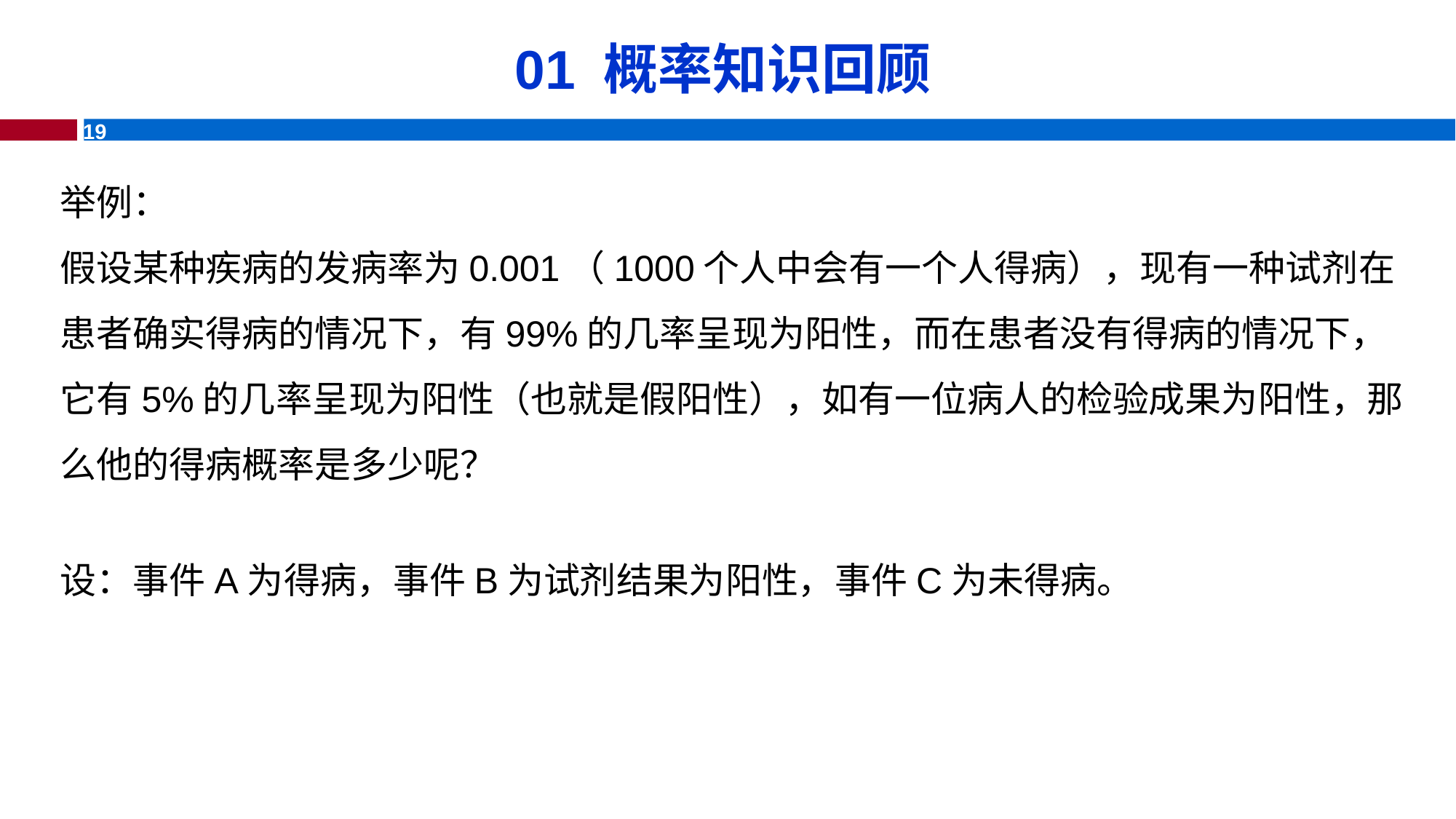

# 01 概率知识回顾
举例：
假设某种疾病的发病率为0.001（1000个人中会有一个人得病），现有一种试剂在患者确实得病的情况下，有99%的几率呈现为阳性，而在患者没有得病的情况下，它有5%的几率呈现为阳性（也就是假阳性），如有一位病人的检验成果为阳性，那么他的得病概率是多少呢？
设：事件A为得病，事件B为试剂结果为阳性，事件C为未得病。